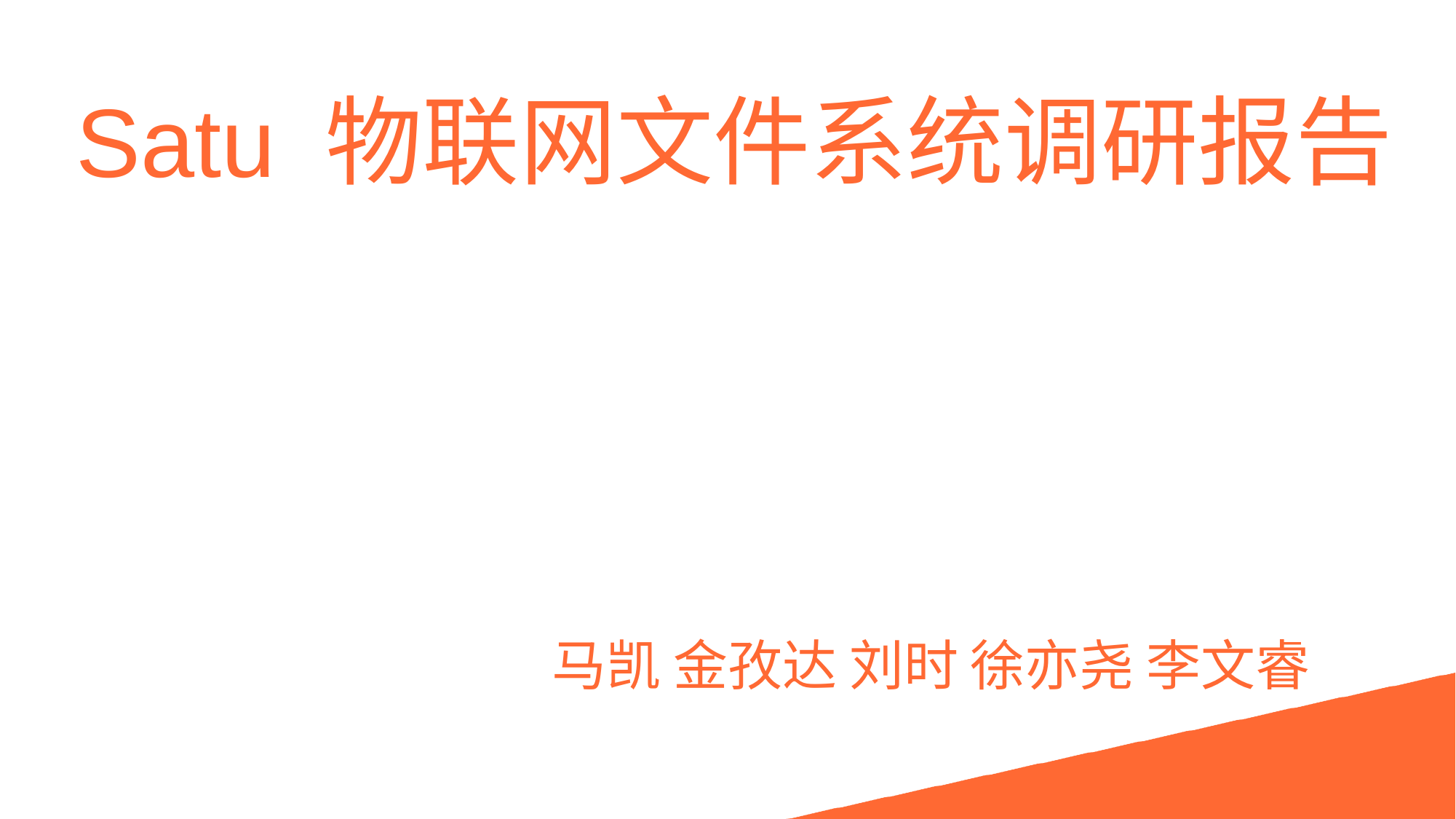

Satu 物联网文件系统调研报告
马凯 金孜达 刘时 徐亦尧 李文睿